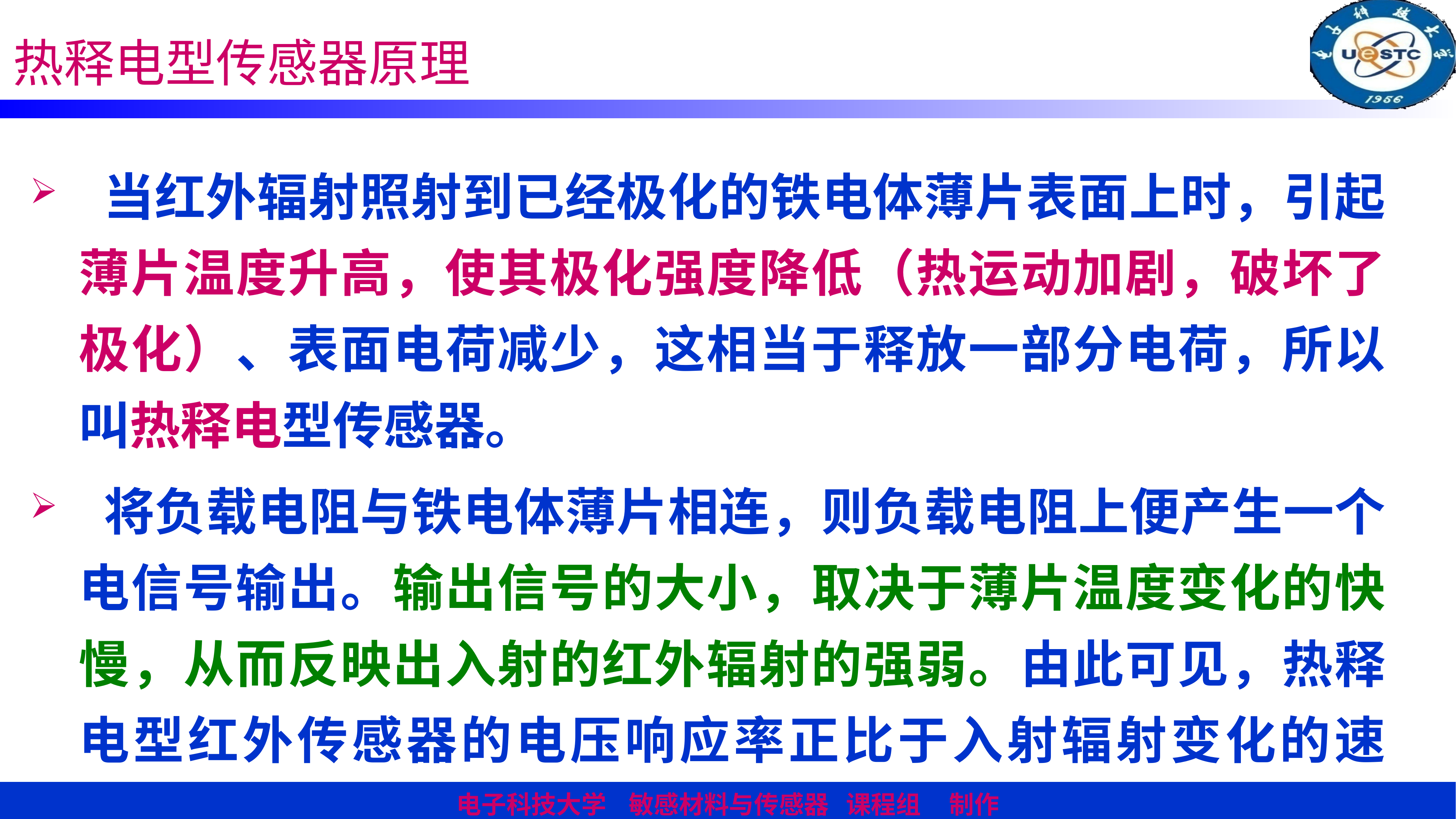

# 热释电型传感器原理
 当红外辐射照射到已经极化的铁电体薄片表面上时，引起薄片温度升高，使其极化强度降低（热运动加剧，破坏了极化）、表面电荷减少，这相当于释放一部分电荷，所以叫热释电型传感器。
 将负载电阻与铁电体薄片相连，则负载电阻上便产生一个电信号输出。输出信号的大小，取决于薄片温度变化的快慢，从而反映出入射的红外辐射的强弱。由此可见，热释电型红外传感器的电压响应率正比于入射辐射变化的速率。